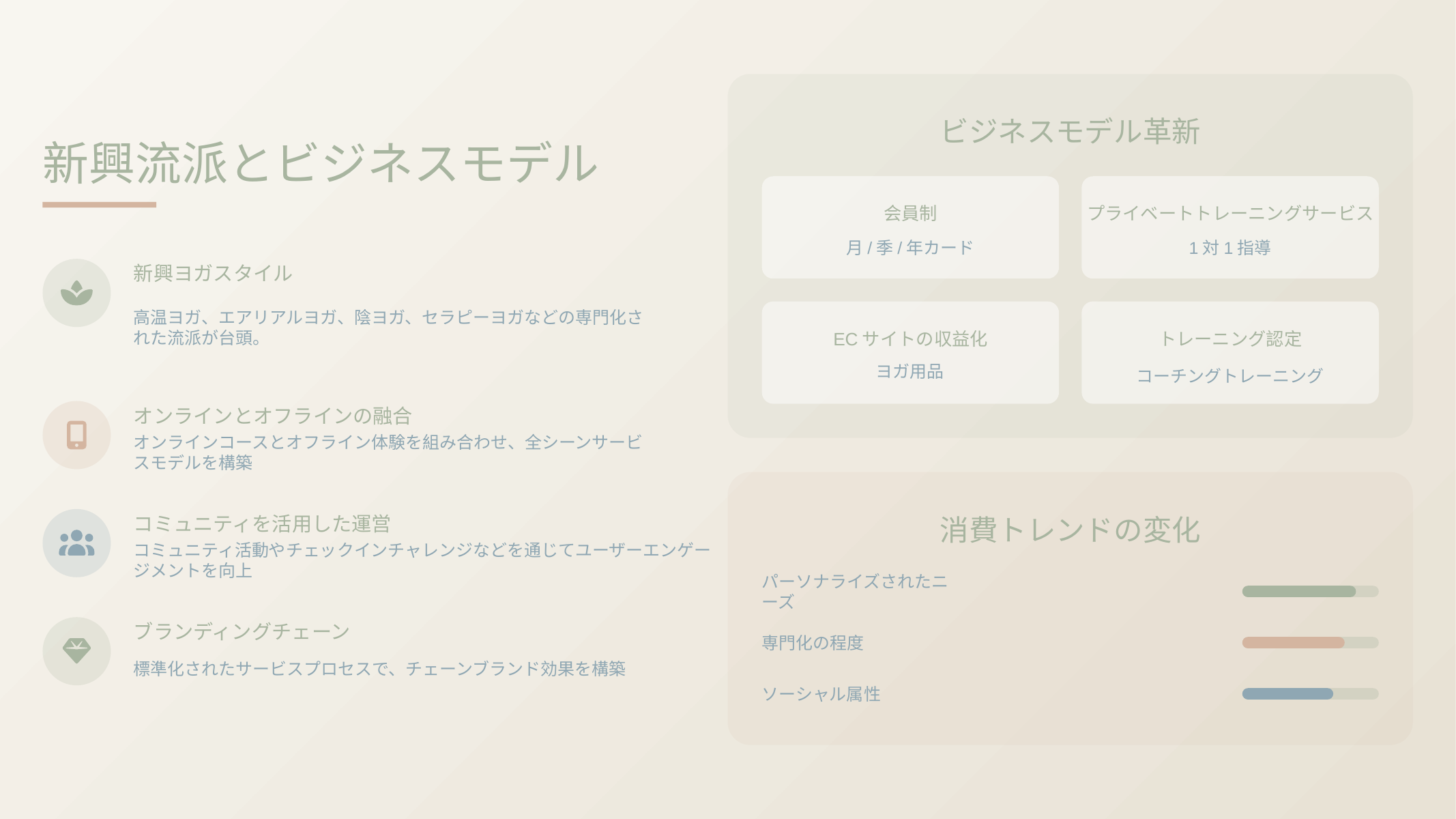

ビジネスモデル革新
新興流派とビジネスモデル

会員制
プライベートトレーニングサービス

月/季/年カード
1対1指導
新興ヨガスタイル

高温ヨガ、エアリアルヨガ、陰ヨガ、セラピーヨガなどの専門化された流派が台頭。

ECサイトの収益化
トレーニング認定
ヨガ用品
コーチングトレーニング
オンラインとオフラインの融合

オンラインコースとオフライン体験を組み合わせ、全シーンサービスモデルを構築

コミュニティを活用した運営
消費トレンドの変化

コミュニティ活動やチェックインチャレンジなどを通じてユーザーエンゲージメントを向上
パーソナライズされたニーズ

ブランディングチェーン

専門化の程度

標準化されたサービスプロセスで、チェーンブランド効果を構築
ソーシャル属性